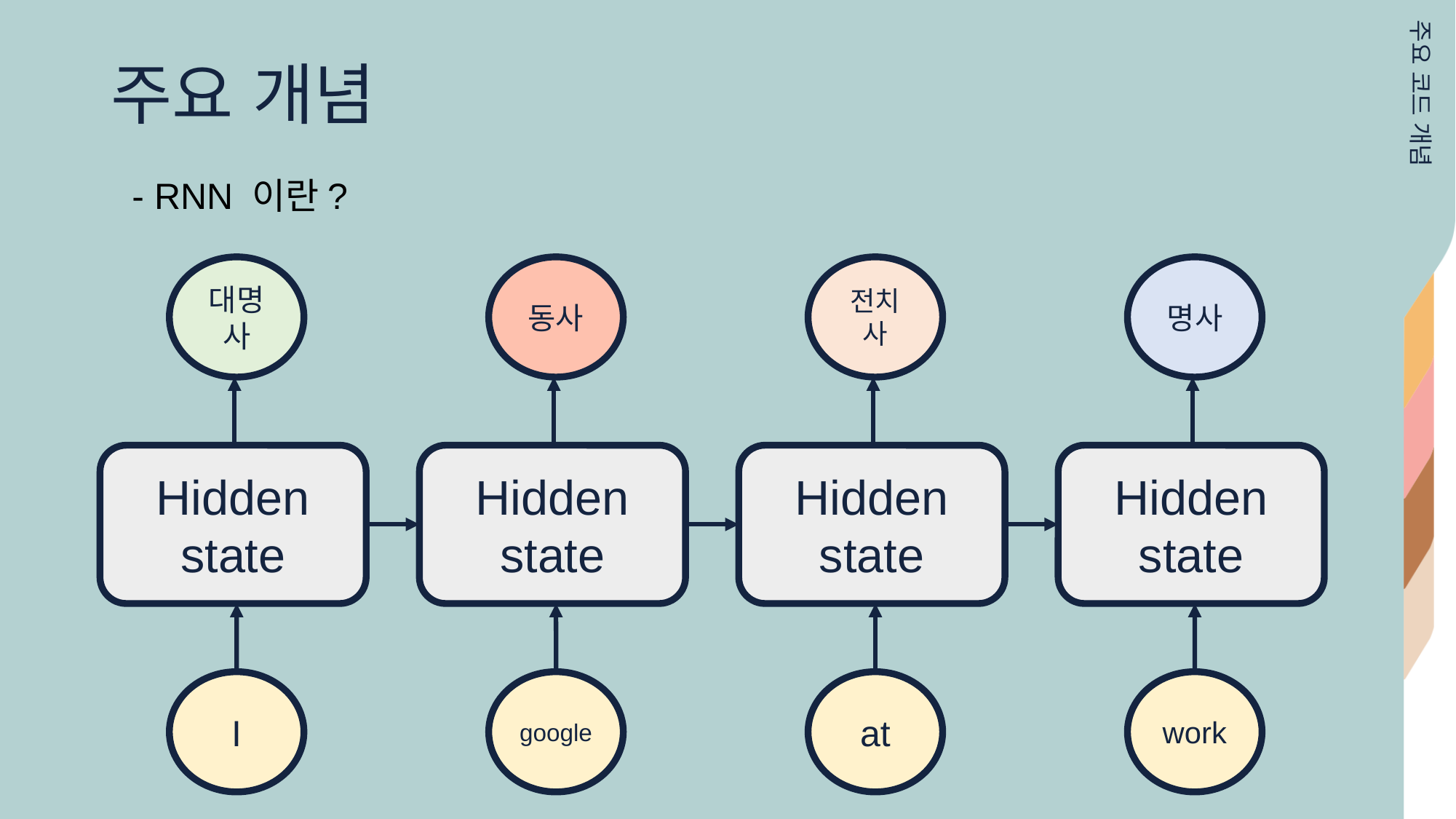

주요 개념
주요 코드 개념
- RNN 이란?
대명사
동사
전치사
명사
Hidden state
Hidden state
Hidden state
Hidden state
I
google
at
work